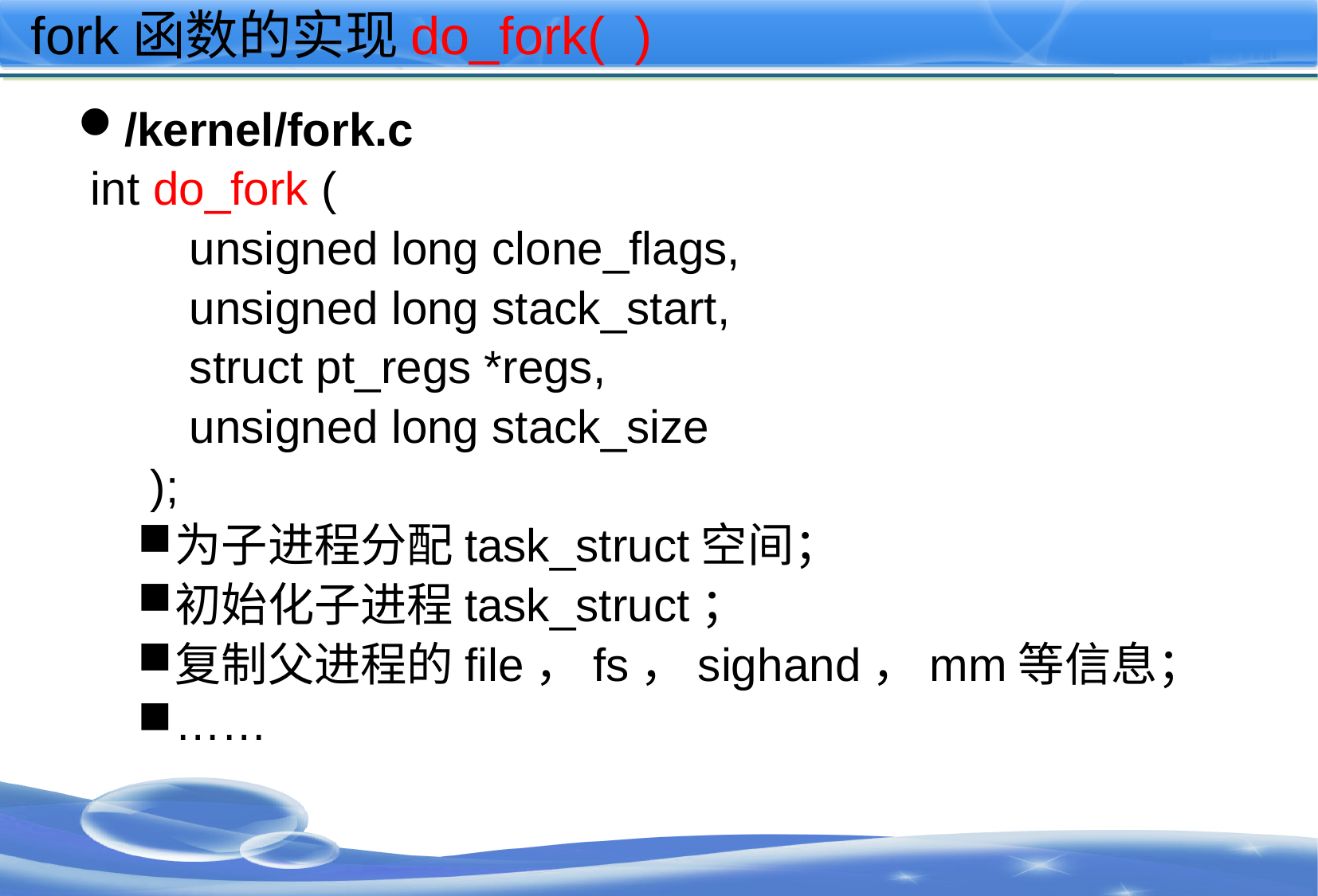

# fork函数的实现do_fork(  )
/kernel/fork.c
 int do_fork (
    unsigned long clone_flags,
    unsigned long stack_start,
    struct pt_regs *regs,
    unsigned long stack_size
 );
为子进程分配task_struct空间；
初始化子进程task_struct；
复制父进程的file，fs，sighand，mm等信息；
……